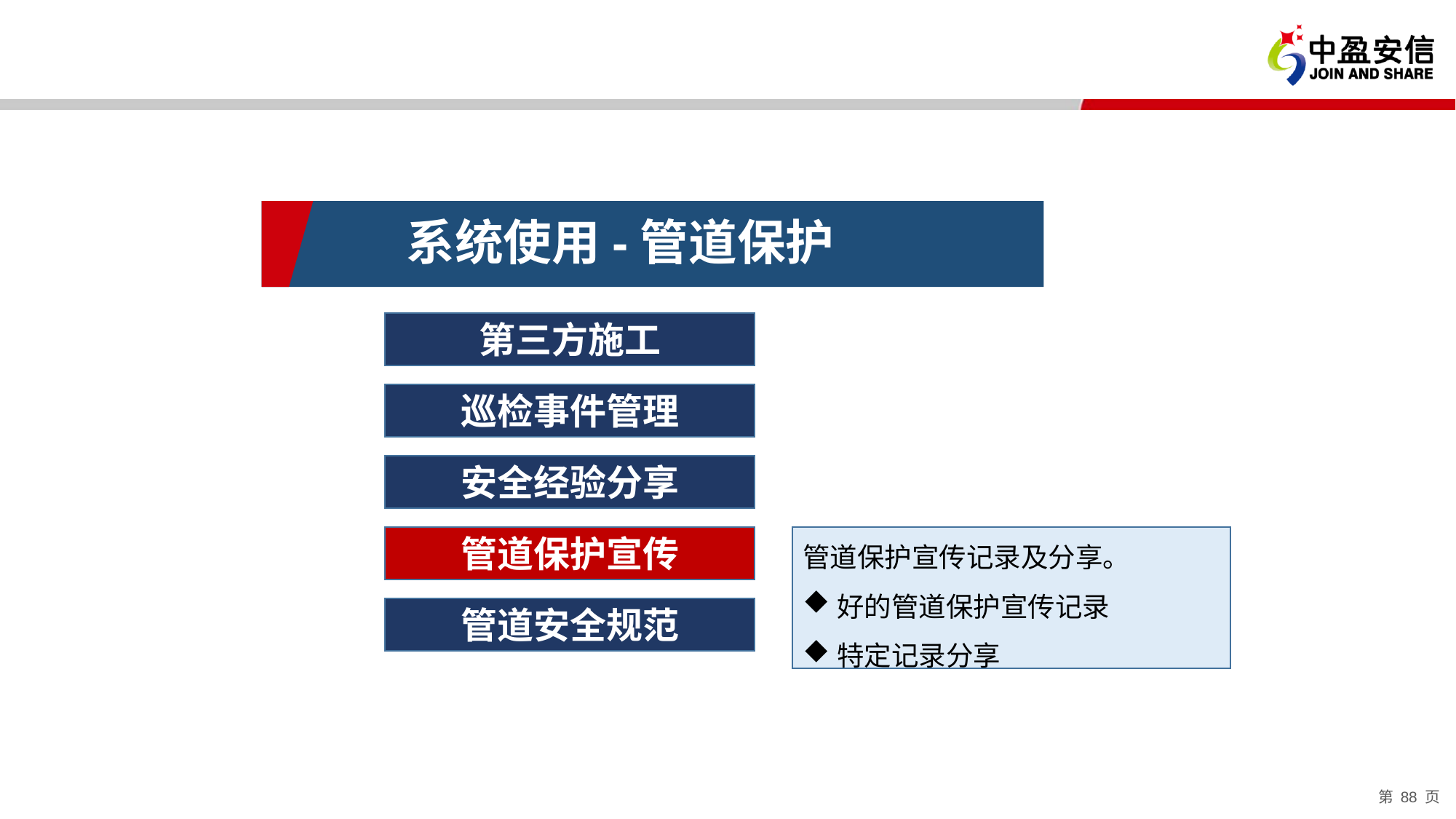

系统使用-管道保护
第三方施工
巡检事件管理
安全经验分享
管道保护宣传记录及分享。
好的管道保护宣传记录
特定记录分享
管道保护宣传
管道安全规范